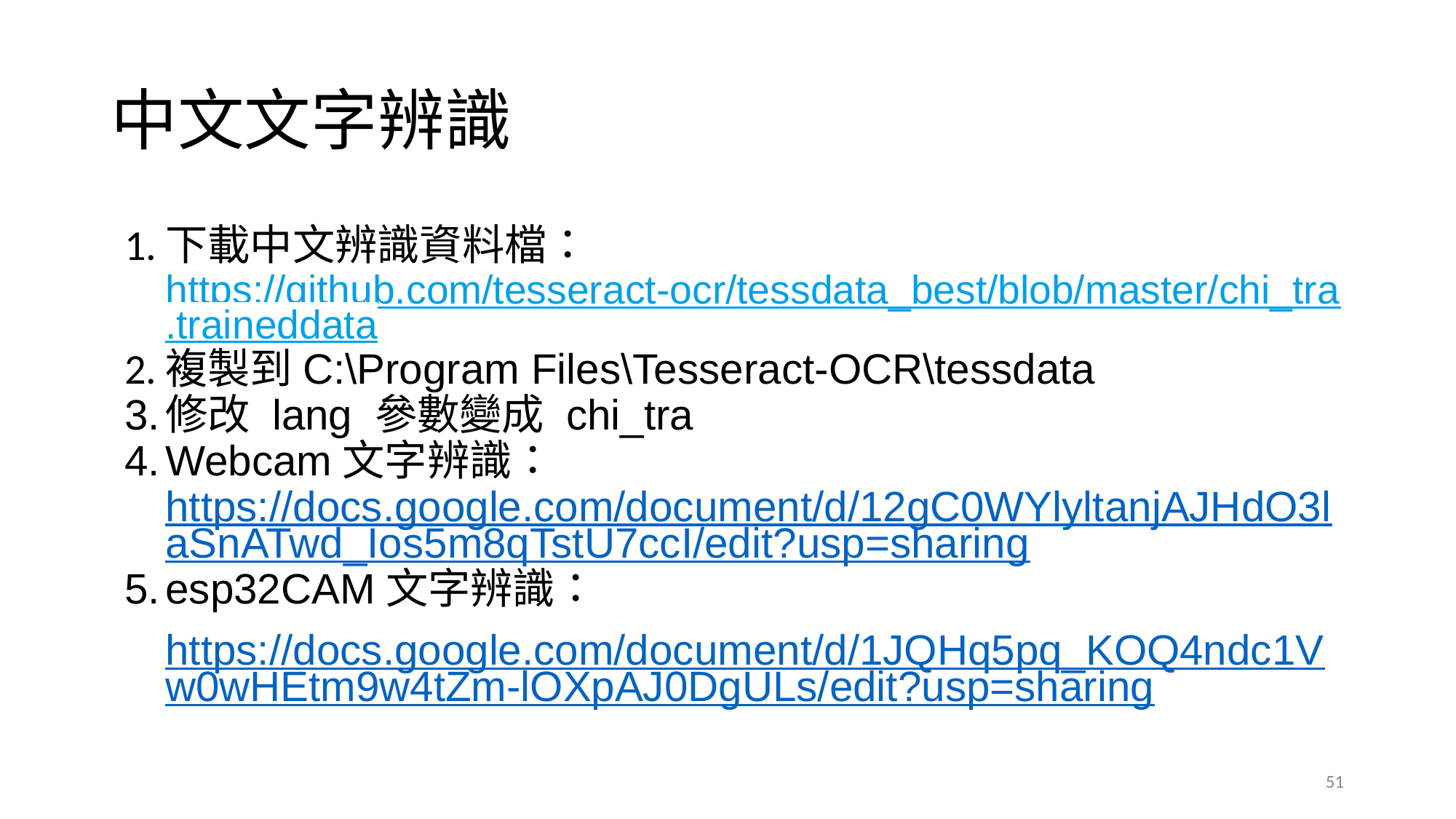

# 中文文字辨識
下載中文辨識資料檔： https://github.com/tesseract-ocr/tessdata_best/blob/master/chi_tra.traineddata
複製到C:\Program Files\Tesseract-OCR\tessdata
修改 lang 參數變成 chi_tra
Webcam文字辨識：
https://docs.google.com/document/d/12gC0WYlyltanjAJHdO3laSnATwd_Ios5m8qTstU7ccI/edit?usp=sharing
esp32CAM文字辨識：
https://docs.google.com/document/d/1JQHq5pq_KOQ4ndc1Vw0wHEtm9w4tZm-lOXpAJ0DgULs/edit?usp=sharing

51